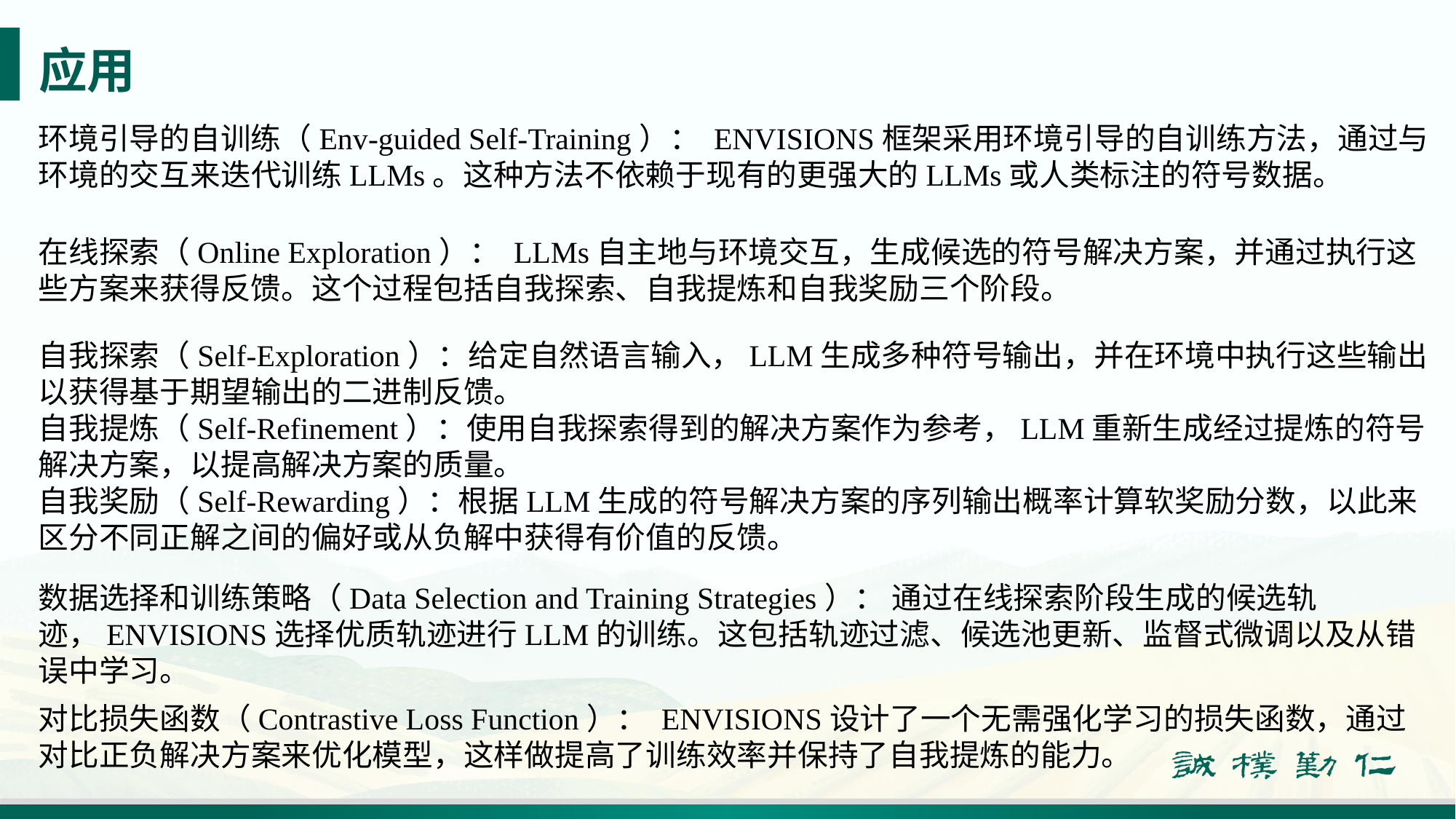

# 应用
环境引导的自训练（Env-guided Self-Training）： ENVISIONS框架采用环境引导的自训练方法，通过与环境的交互来迭代训练LLMs。这种方法不依赖于现有的更强大的LLMs或人类标注的符号数据。
在线探索（Online Exploration）： LLMs自主地与环境交互，生成候选的符号解决方案，并通过执行这些方案来获得反馈。这个过程包括自我探索、自我提炼和自我奖励三个阶段。
自我探索（Self-Exploration）：给定自然语言输入，LLM生成多种符号输出，并在环境中执行这些输出以获得基于期望输出的二进制反馈。
自我提炼（Self-Refinement）：使用自我探索得到的解决方案作为参考，LLM重新生成经过提炼的符号解决方案，以提高解决方案的质量。
自我奖励（Self-Rewarding）：根据LLM生成的符号解决方案的序列输出概率计算软奖励分数，以此来区分不同正解之间的偏好或从负解中获得有价值的反馈。
数据选择和训练策略（Data Selection and Training Strategies）： 通过在线探索阶段生成的候选轨迹，ENVISIONS选择优质轨迹进行LLM的训练。这包括轨迹过滤、候选池更新、监督式微调以及从错误中学习。
对比损失函数（Contrastive Loss Function）： ENVISIONS设计了一个无需强化学习的损失函数，通过对比正负解决方案来优化模型，这样做提高了训练效率并保持了自我提炼的能力。